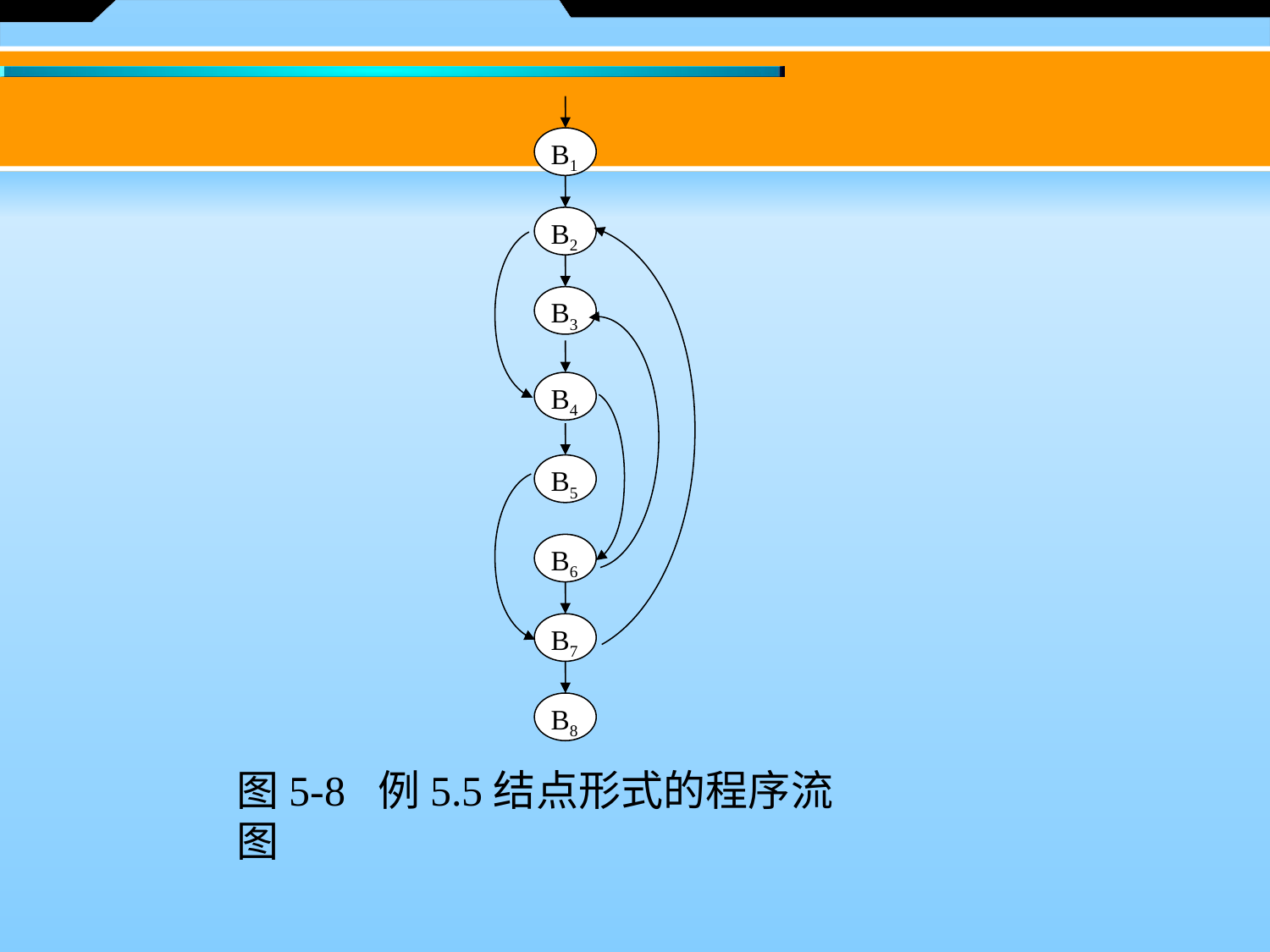

B1

B2

B3

B4

B5

B6

B7

B8
图5-8  例5.5结点形式的程序流图